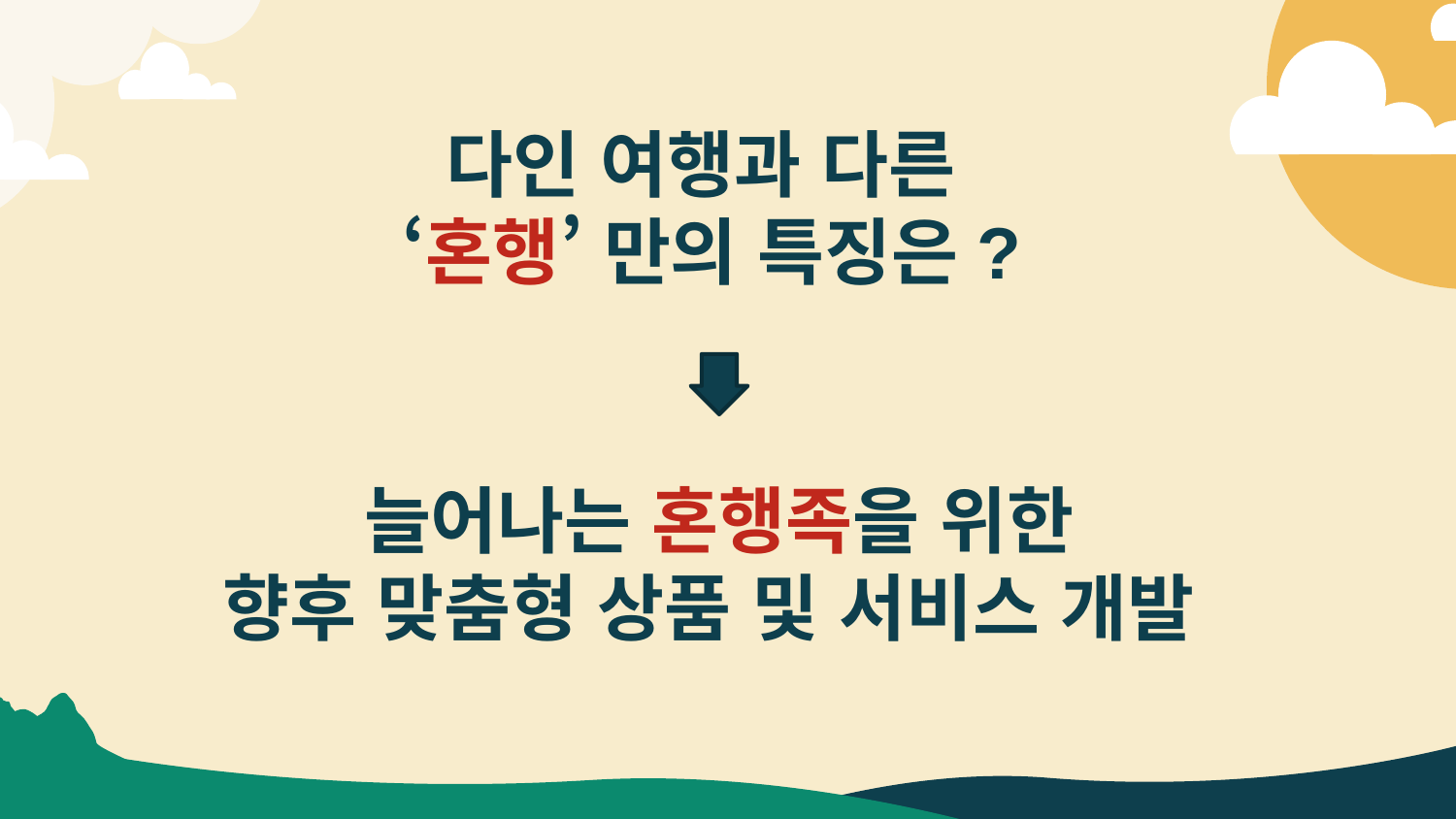

# 다인 여행과 다른 ‘혼행’ 만의 특징은?

늘어나는 혼행족을 위한
향후 맞춤형 상품 및 서비스 개발